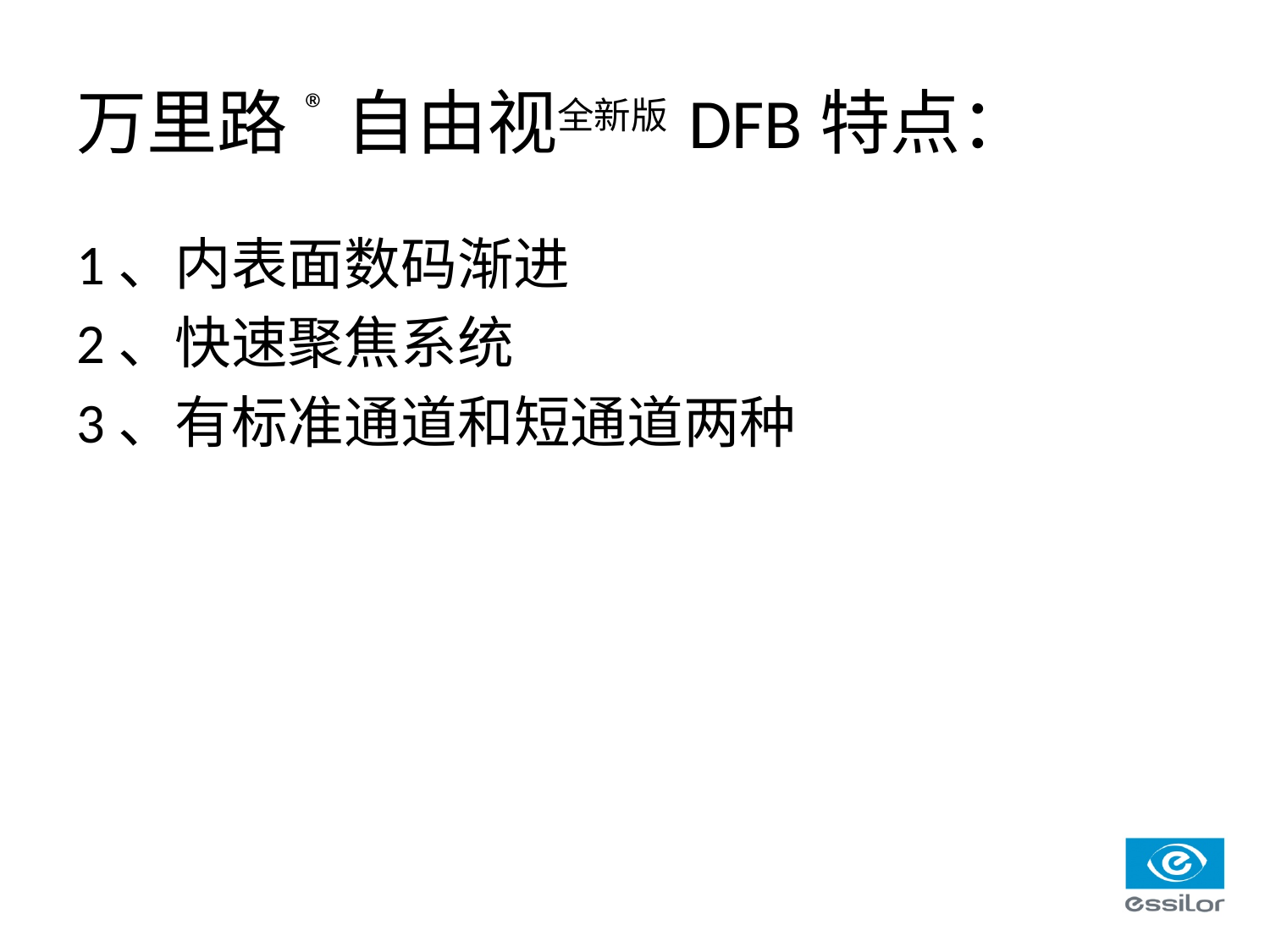

万里路®自由视全新版 DFB特点：
1、内表面数码渐进
2、快速聚焦系统
3、有标准通道和短通道两种